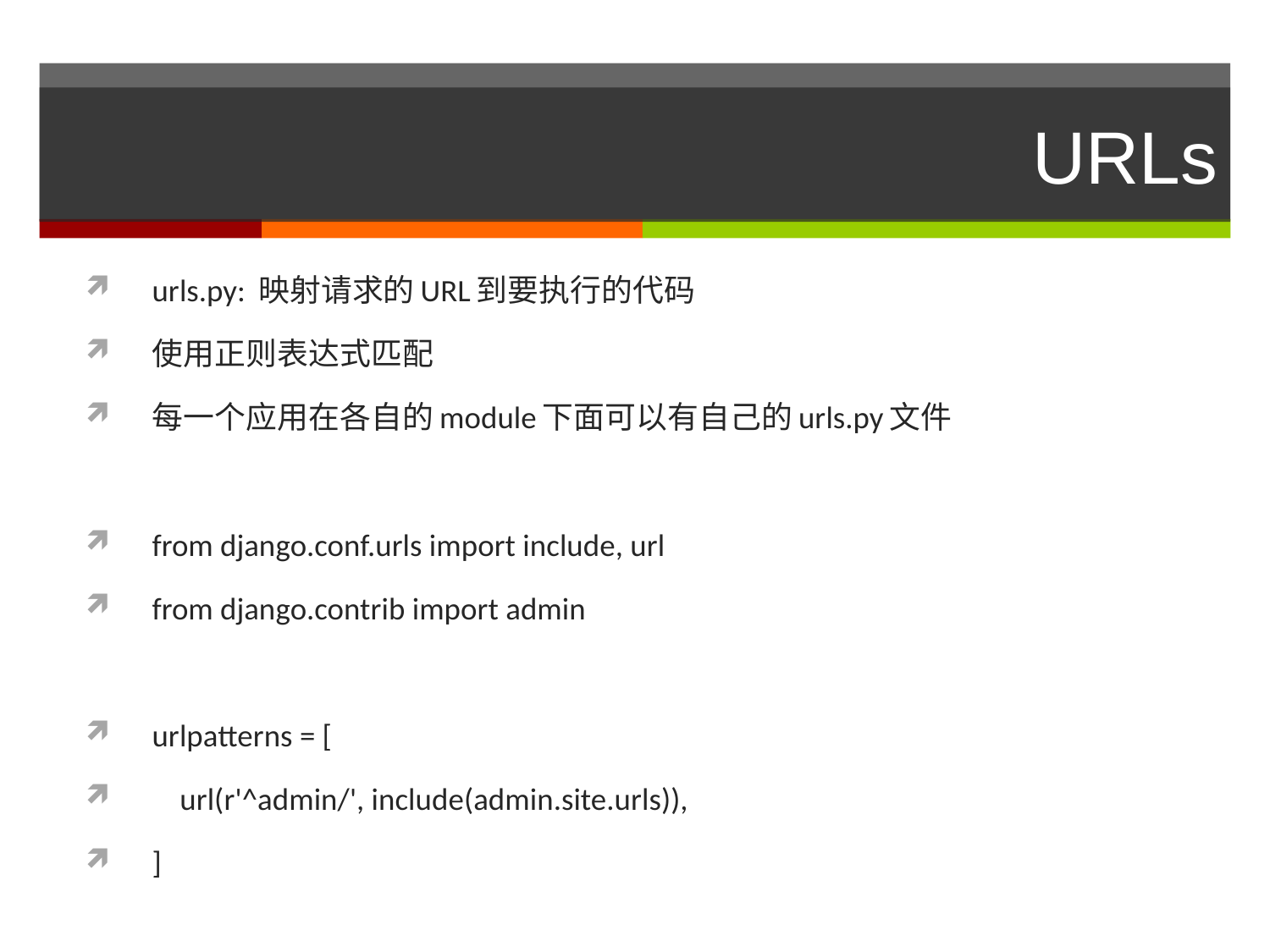

# URLs
urls.py: 映射请求的URL到要执行的代码
使用正则表达式匹配
每一个应用在各自的module下面可以有自己的urls.py文件

from django.conf.urls import include, url
from django.contrib import admin

urlpatterns = [
    url(r'^admin/', include(admin.site.urls)),
]